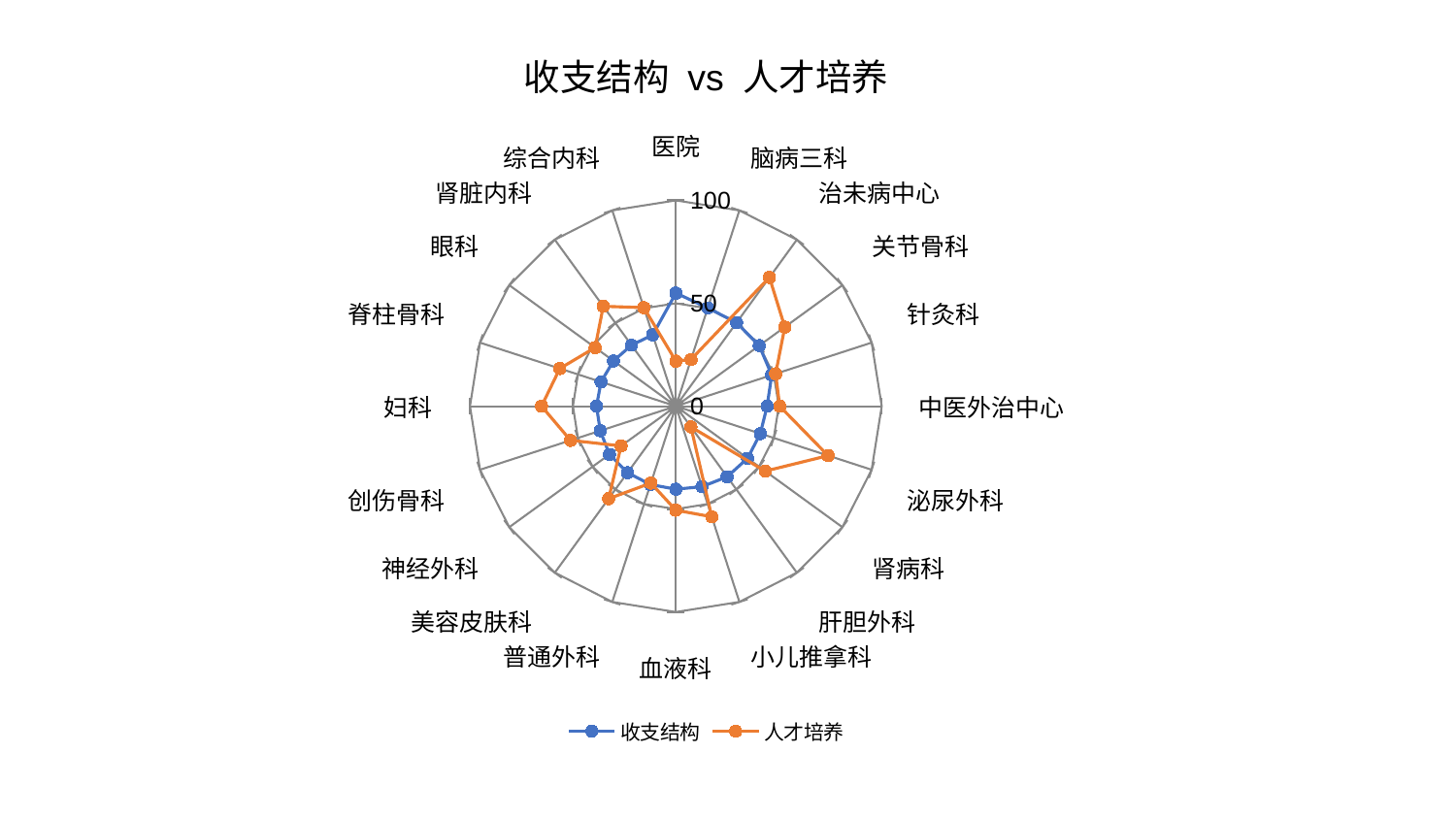

### Chart: 收支结构 vs 人才培养

| Category | 收支结构 | 人才培养 |
|---|---|---|
| 医院 | 54.95691693880128 | 21.888238368470663 |
| 脑病三科 | 50.215351961772676 | 23.86518462738742 |
| 治未病中心 | 50.194685779847056 | 77.36701510866858 |
| 关节骨科 | 50.09272656986431 | 65.42758467891778 |
| 针灸科 | 48.98117708475224 | 50.96583336772026 |
| 中医外治中心 | 44.34000276992137 | 50.452607324104314 |
| 泌尿外科 | 43.17385954096317 | 77.7644001772398 |
| 肾病科 | 43.06097378745656 | 53.68162225324706 |
| 肝胆外科 | 42.41040369024168 | 12.444469916564161 |
| 小儿推拿科 | 41.113942013215905 | 56.50830664539826 |
| 血液科 | 40.36716182180111 | 50.53608926725807 |
| 普通外科 | 40.0156189112402 | 39.29604206284968 |
| 美容皮肤科 | 39.94106802908416 | 55.553874082807134 |
| 神经外科 | 39.881705884906665 | 32.86653952978848 |
| 创伤骨科 | 38.63435202880307 | 53.78125237621483 |
| 妇科 | 38.54295230049725 | 65.24217055670607 |
| 脊柱骨科 | 38.20355018248385 | 59.250672176989184 |
| 眼科 | 37.45709786176734 | 48.46060415194131 |
| 肾脏内科 | 36.658090339310135 | 59.98420651306092 |
| 综合内科 | 36.42999441454717 | 50.34906658116325 |
75